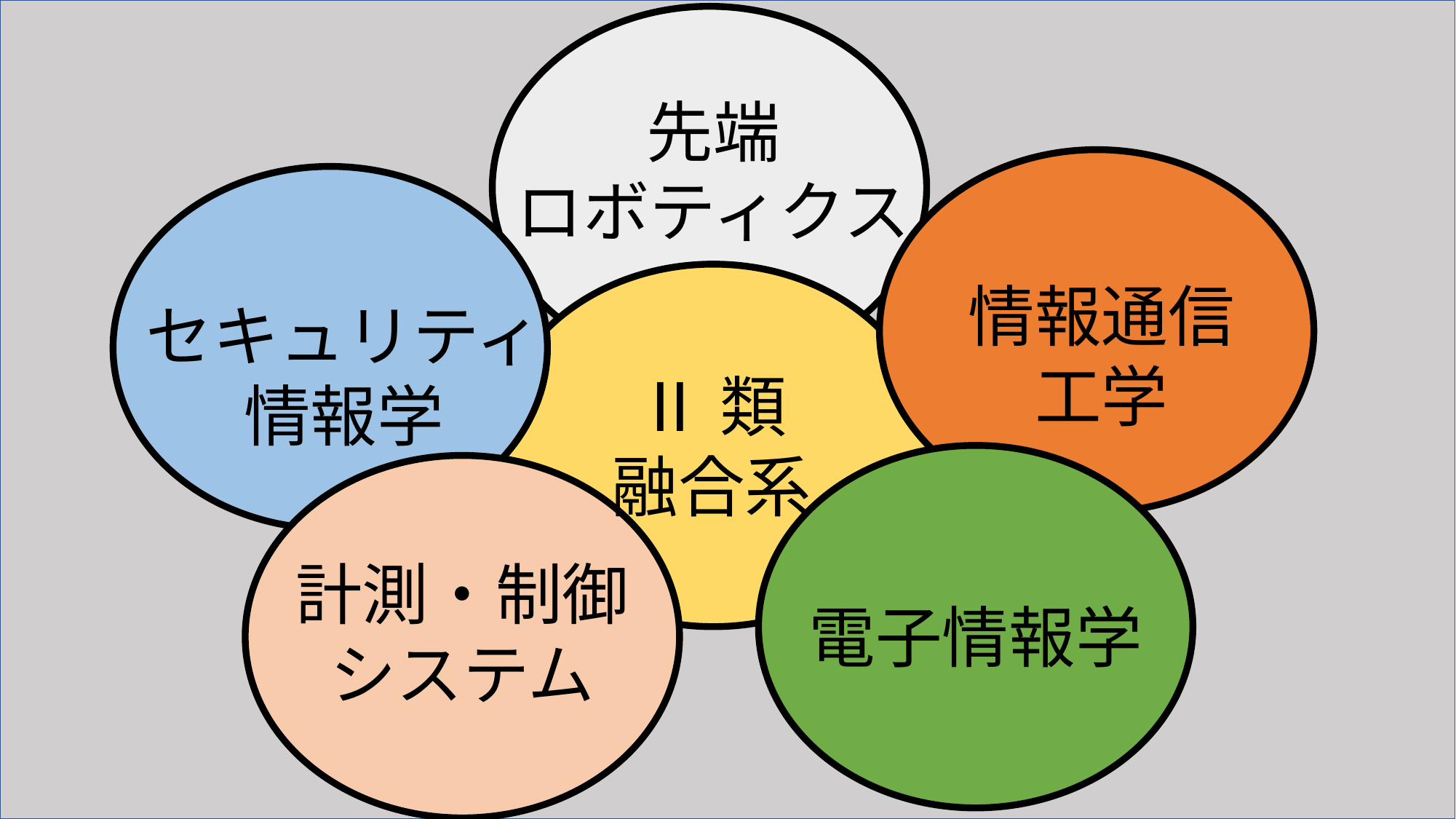

先端
ロボティクス

情報通信工学
セキュリティ情報学
Ⅱ類
融合系

計測・制御
システム
電子情報学